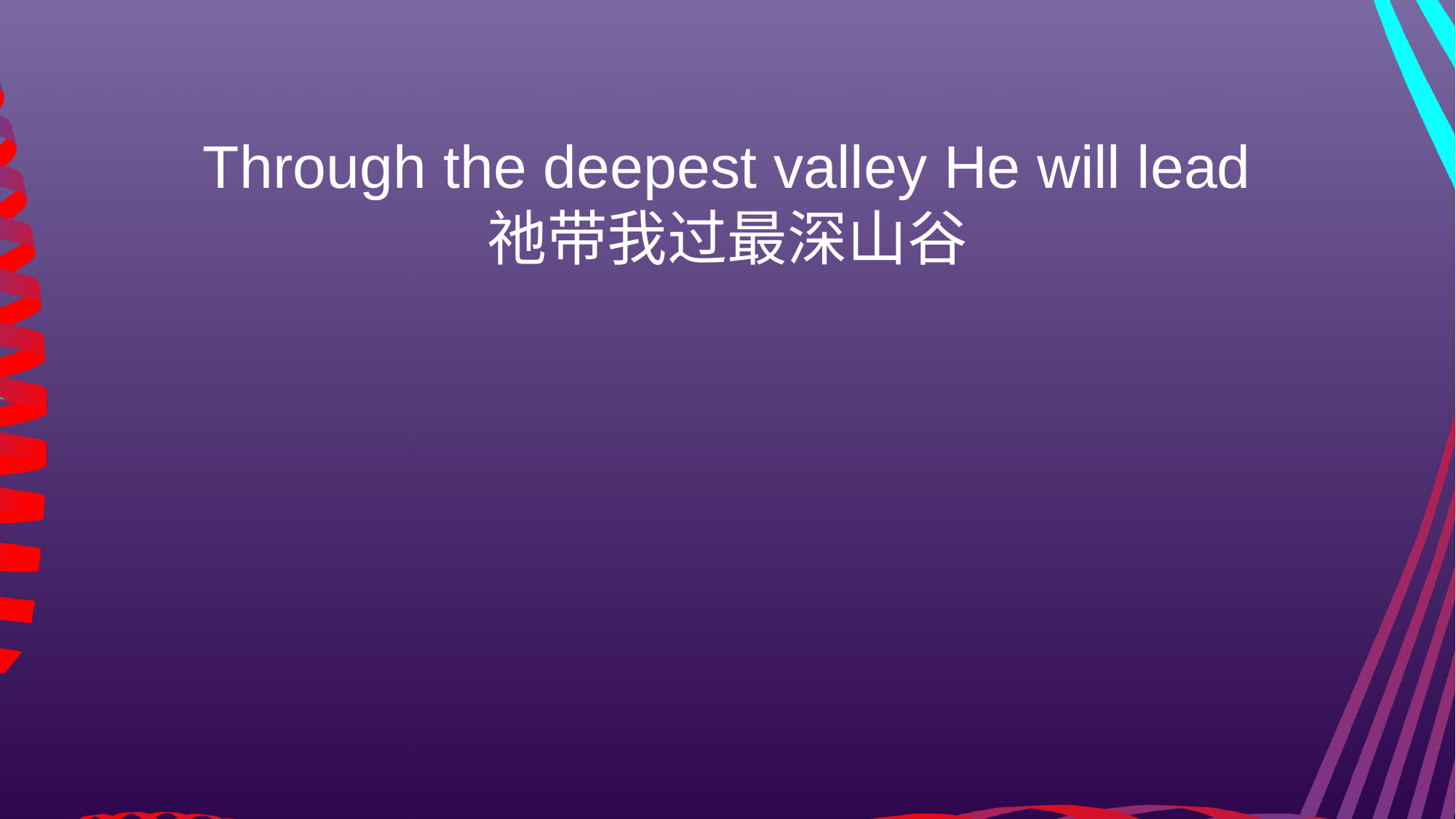

Through the deepest valley He will lead
祂带我过最深山谷